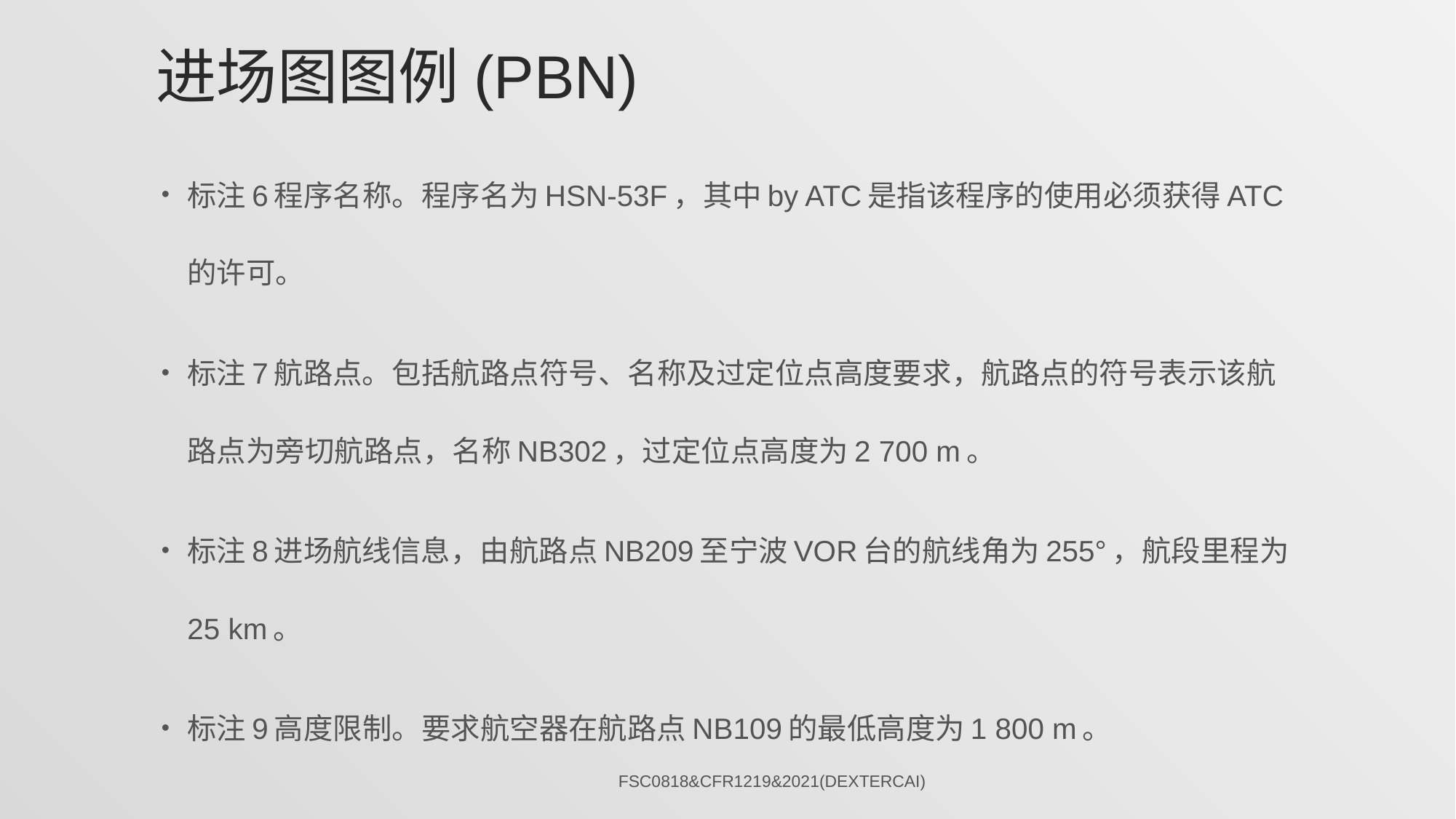

# 进场图图例(PBN)
标注6程序名称。程序名为HSN-53F，其中by ATC是指该程序的使用必须获得ATC的许可。
标注7航路点。包括航路点符号、名称及过定位点高度要求，航路点的符号表示该航路点为旁切航路点，名称NB302，过定位点高度为2 700 m。
标注8进场航线信息，由航路点NB209至宁波VOR台的航线角为255°，航段里程为25 km。
标注9高度限制。要求航空器在航路点NB109的最低高度为1 800 m。
FSC0818&CFR1219&2021(DexterCai)